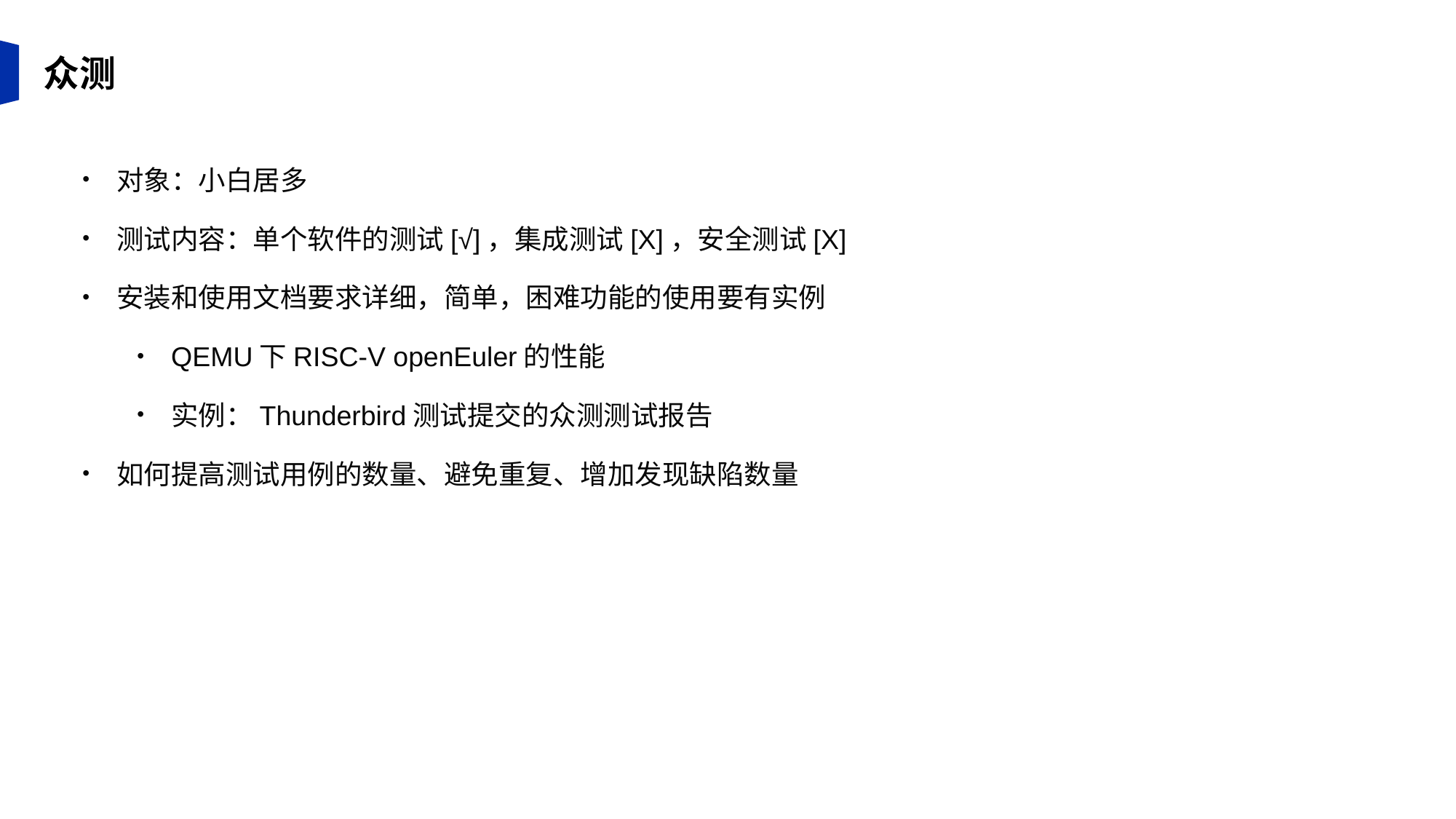

众测

对象：小白居多
测试内容：单个软件的测试[√]，集成测试[X]，安全测试[X]
安装和使用文档要求详细，简单，困难功能的使用要有实例
QEMU下RISC-V openEuler的性能
实例：Thunderbird测试提交的众测测试报告
如何提高测试用例的数量、避免重复、增加发现缺陷数量